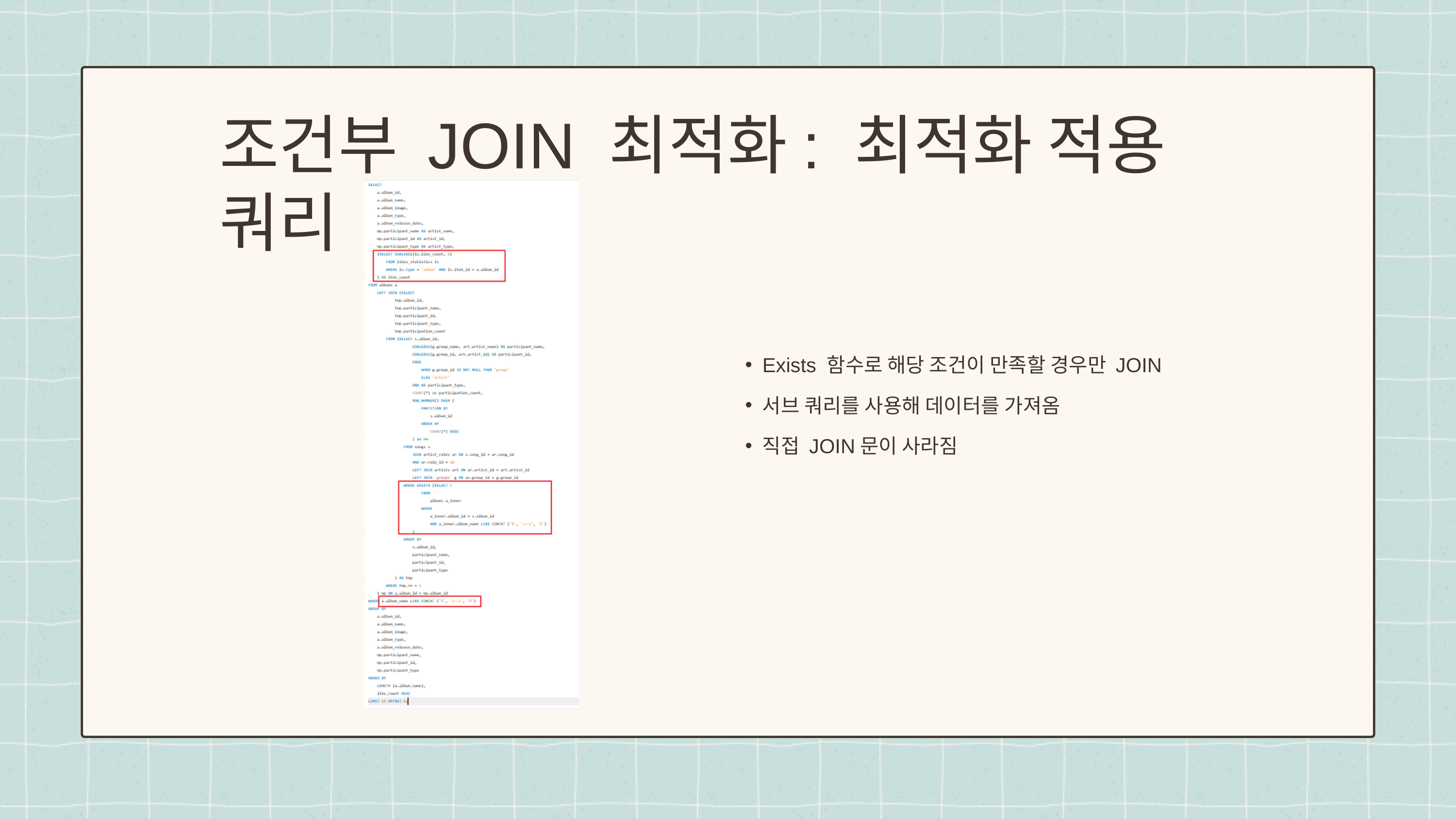

조건부 JOIN 최적화: 최적화 적용 쿼리

Exists 함수로 해당 조건이 만족할 경우만 JOIN
서브 쿼리를 사용해 데이터를 가져옴
직접 JOIN문이 사라짐